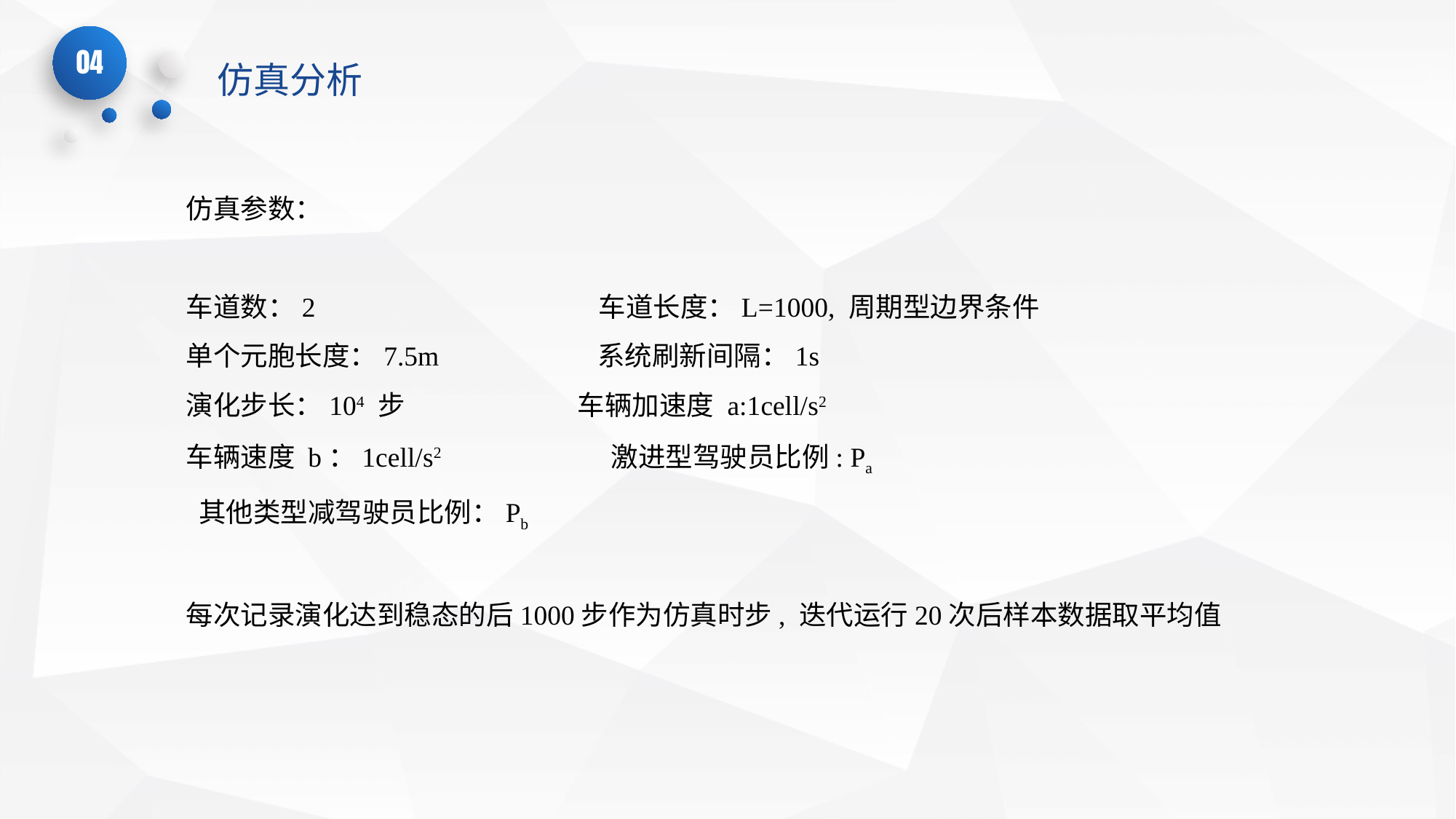

04
仿真分析
仿真参数：

车道数：2                                        车道长度：L=1000, 周期型边界条件
单个元胞长度：7.5m                      系统刷新间隔：1s
演化步长：104 步                            车辆加速度 a:1cell/s2
车辆速度 b：1cell/s2                        激进型驾驶员比例: Pa
 其他类型减驾驶员比例：Pb

每次记录演化达到稳态的后1000步作为仿真时步, 迭代运行20次后样本数据取平均值